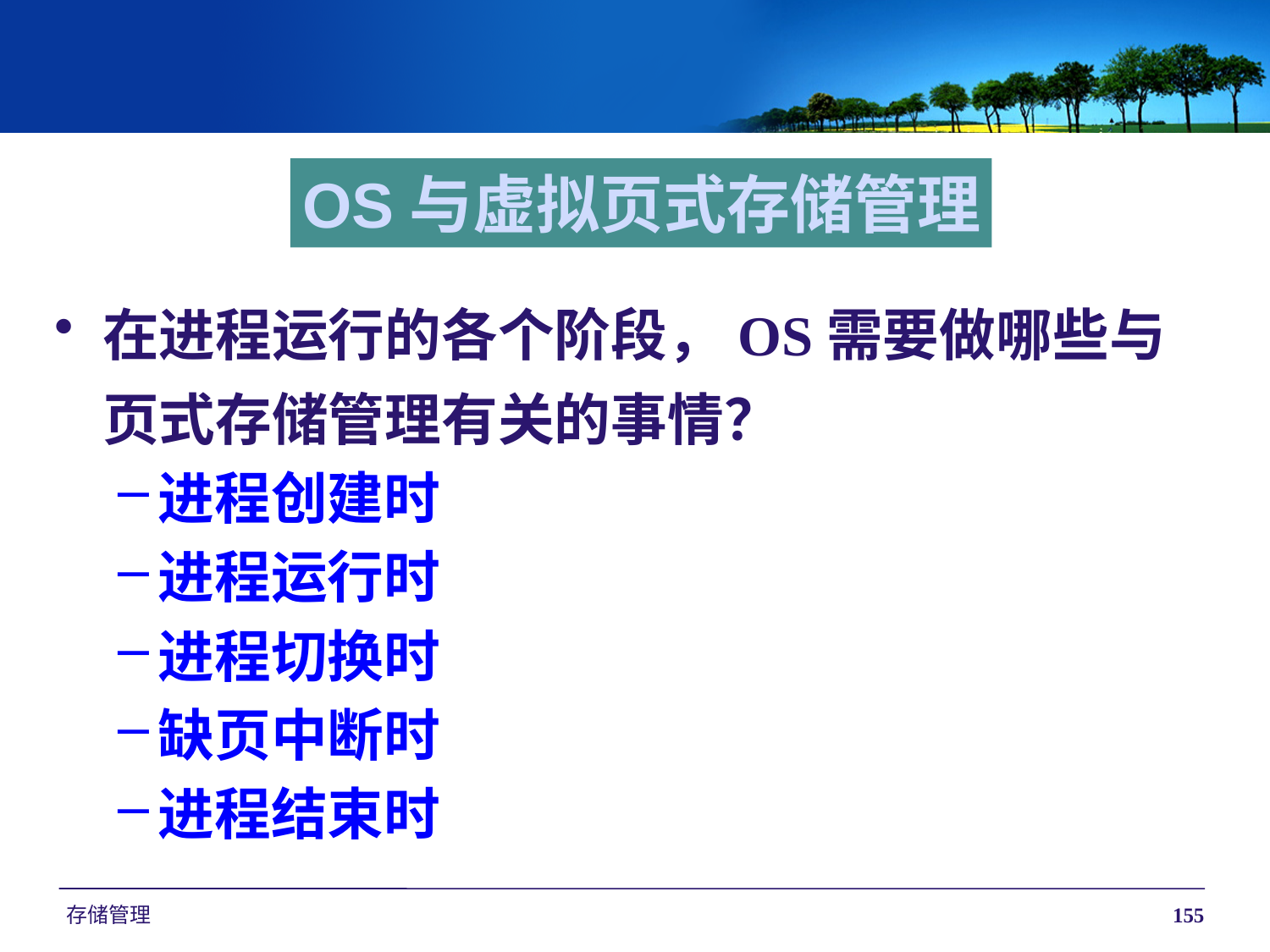

OS与虚拟页式存储管理
在进程运行的各个阶段，OS需要做哪些与页式存储管理有关的事情？
进程创建时
进程运行时
进程切换时
缺页中断时
进程结束时
存储管理
155